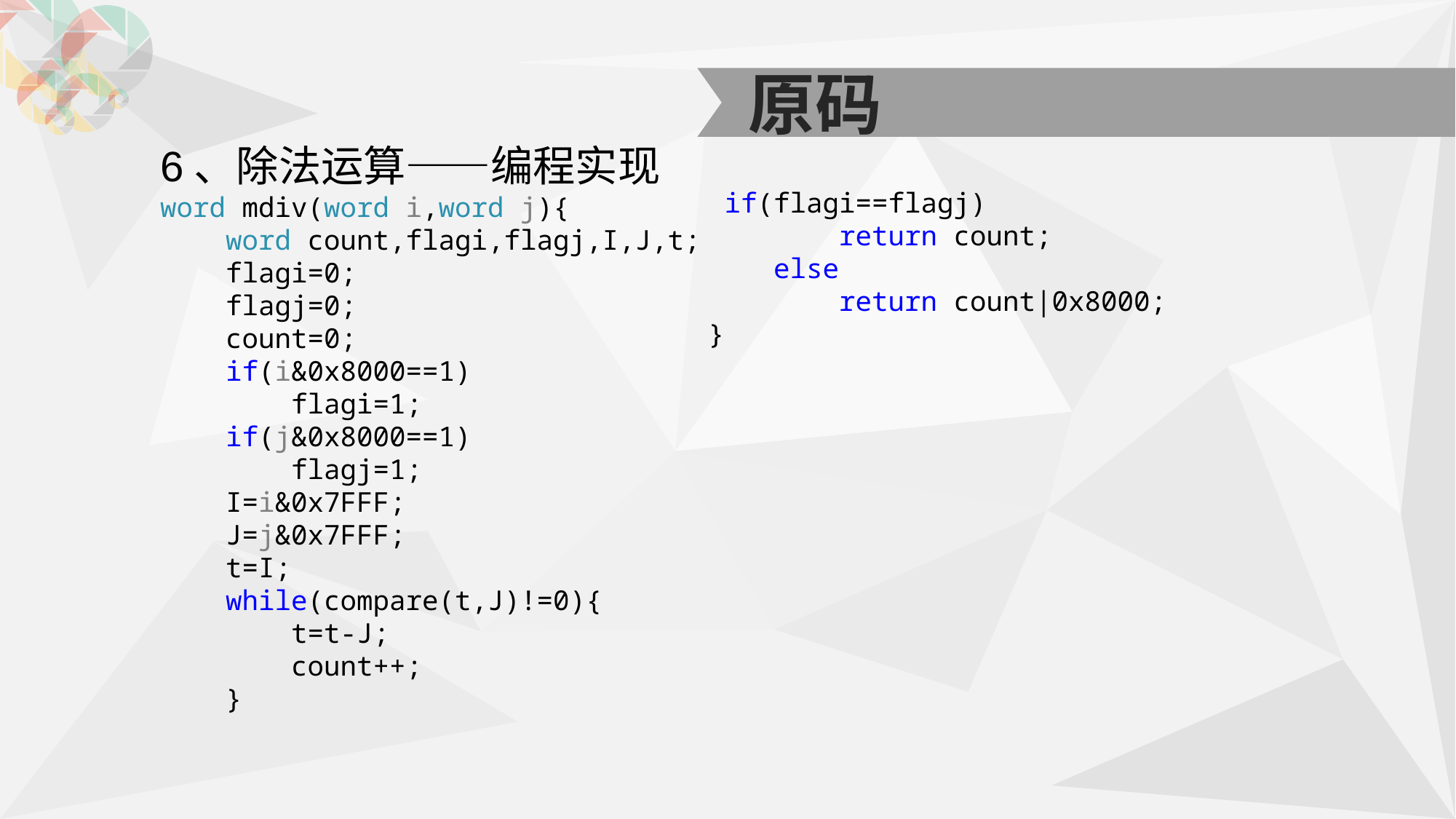

原码

6、除法运算——编程实现
word mdiv(word i,word j){
    word count,flagi,flagj,I,J,t;
    flagi=0;
    flagj=0;
    count=0;
    if(i&0x8000==1)
        flagi=1;
    if(j&0x8000==1)
        flagj=1;
    I=i&0x7FFF;
    J=j&0x7FFF;
    t=I;
    while(compare(t,J)!=0){
        t=t-J;
        count++;
    }

 if(flagi==flagj)
        return count;
    else
        return count|0x8000;
}